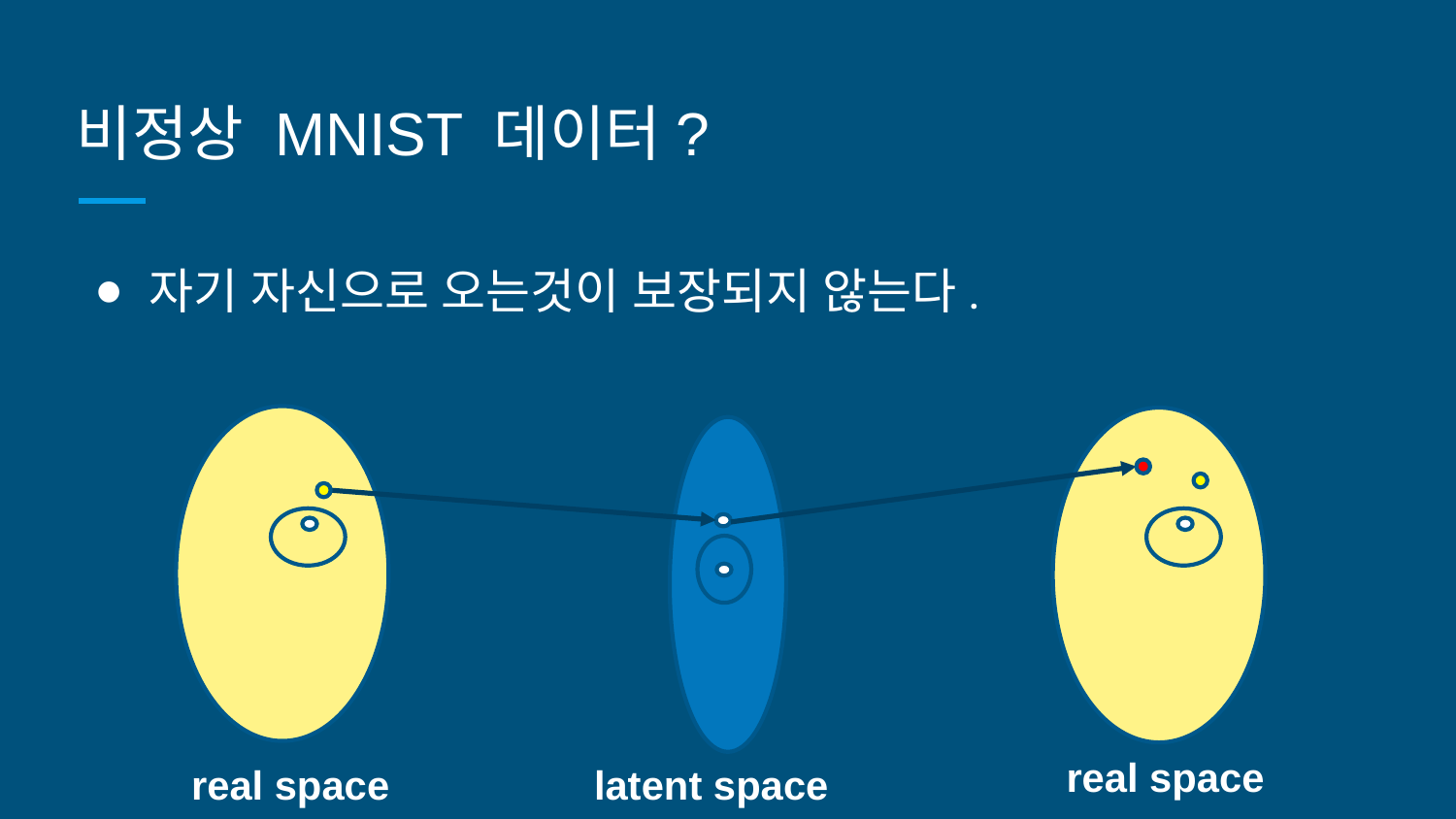

# 비정상 MNIST 데이터?
자기 자신으로 오는것이 보장되지 않는다.

real space
real space
latent space